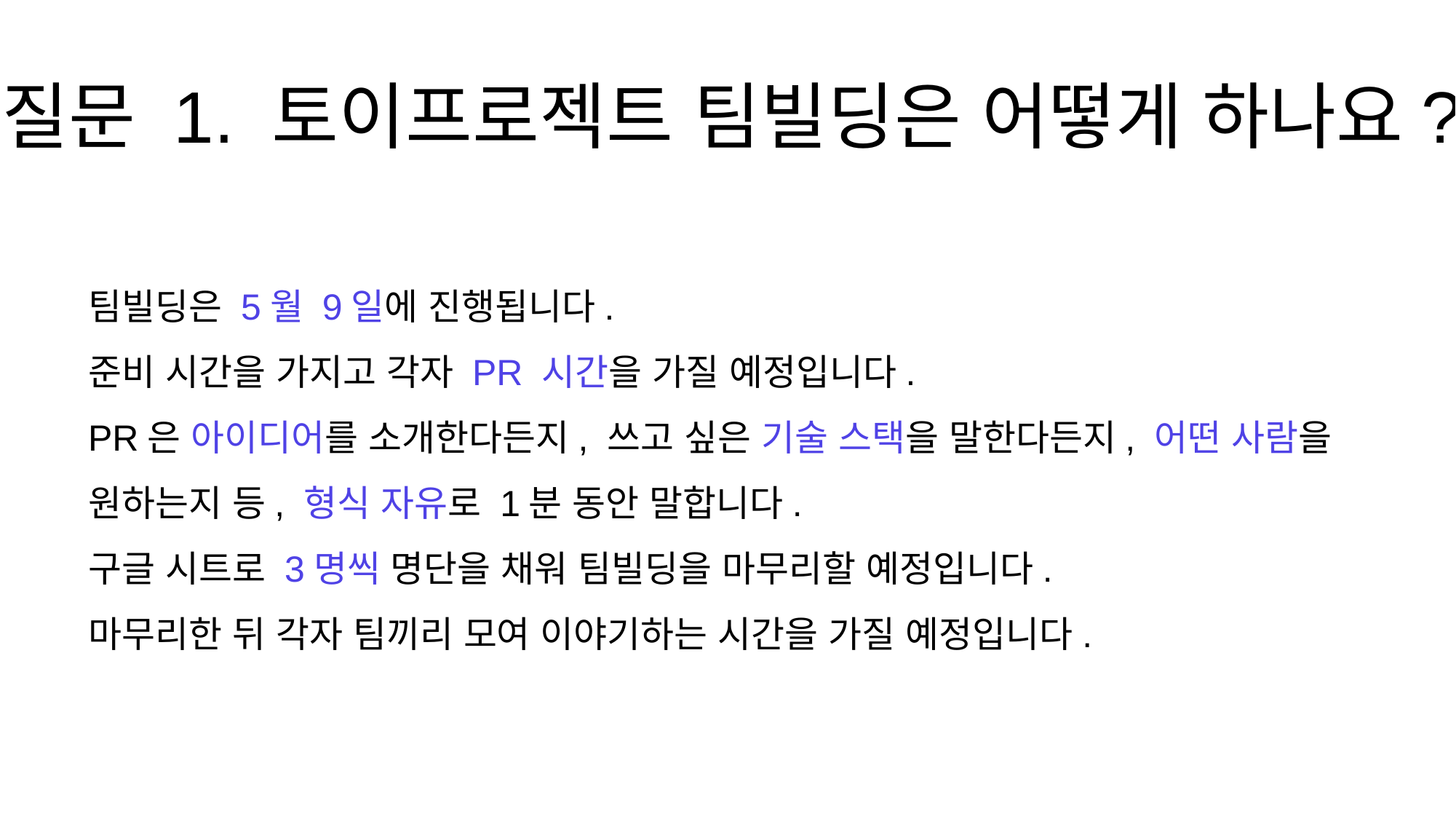

질문 1. 토이프로젝트 팀빌딩은 어떻게 하나요?
팀빌딩은 5월 9일에 진행됩니다.
준비 시간을 가지고 각자 PR 시간을 가질 예정입니다.
PR은 아이디어를 소개한다든지, 쓰고 싶은 기술 스택을 말한다든지, 어떤 사람을
원하는지 등, 형식 자유로 1분 동안 말합니다.
구글 시트로 3명씩 명단을 채워 팀빌딩을 마무리할 예정입니다.
마무리한 뒤 각자 팀끼리 모여 이야기하는 시간을 가질 예정입니다.